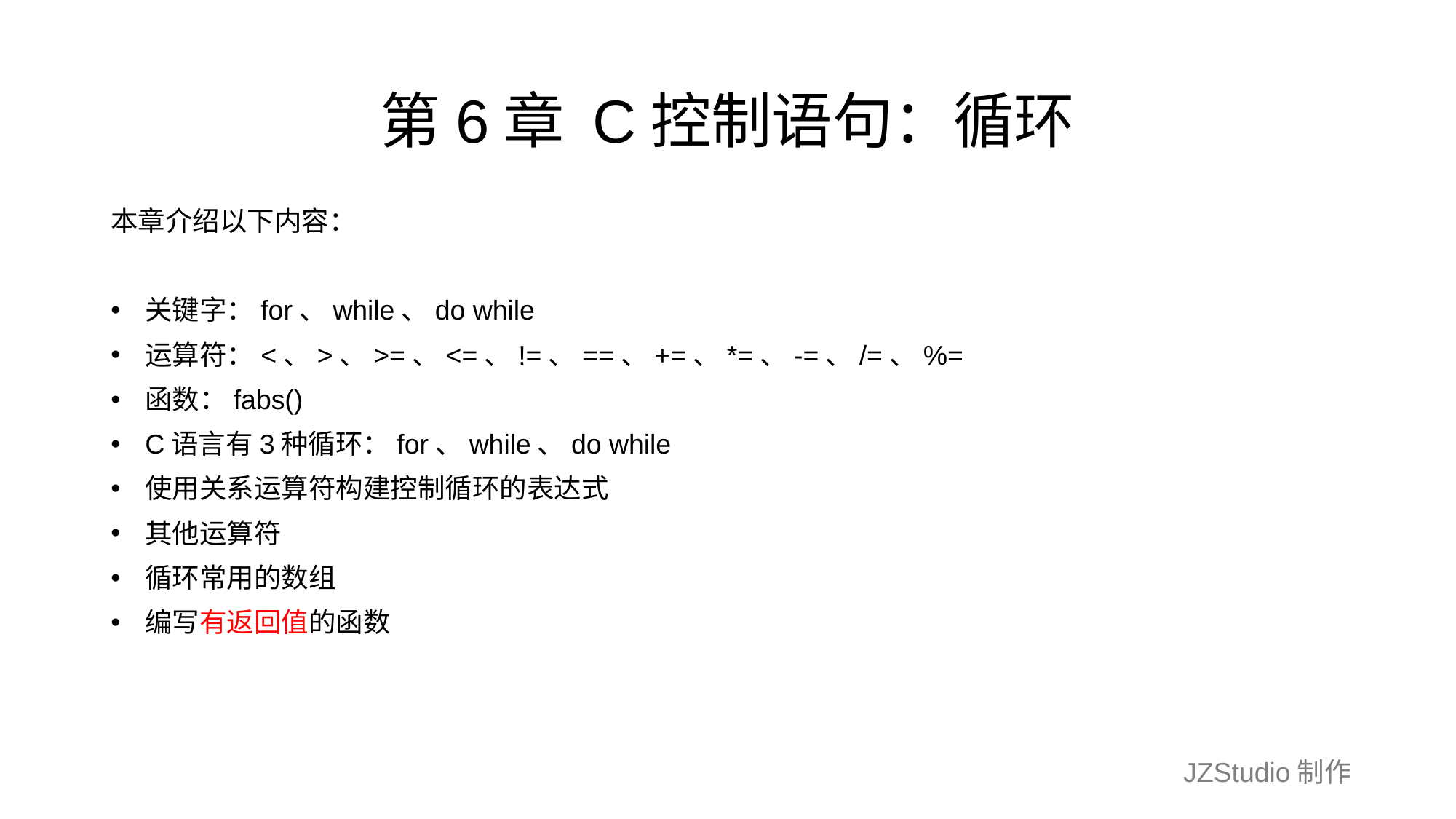

# 第6章 C控制语句：循环
本章介绍以下内容：

关键字：for、while、do while
运算符：<、>、>=、<=、!=、==、+=、*=、-=、/=、%=
函数：fabs()
C语言有3种循环：for、while、do while
使用关系运算符构建控制循环的表达式
其他运算符
循环常用的数组
编写有返回值的函数